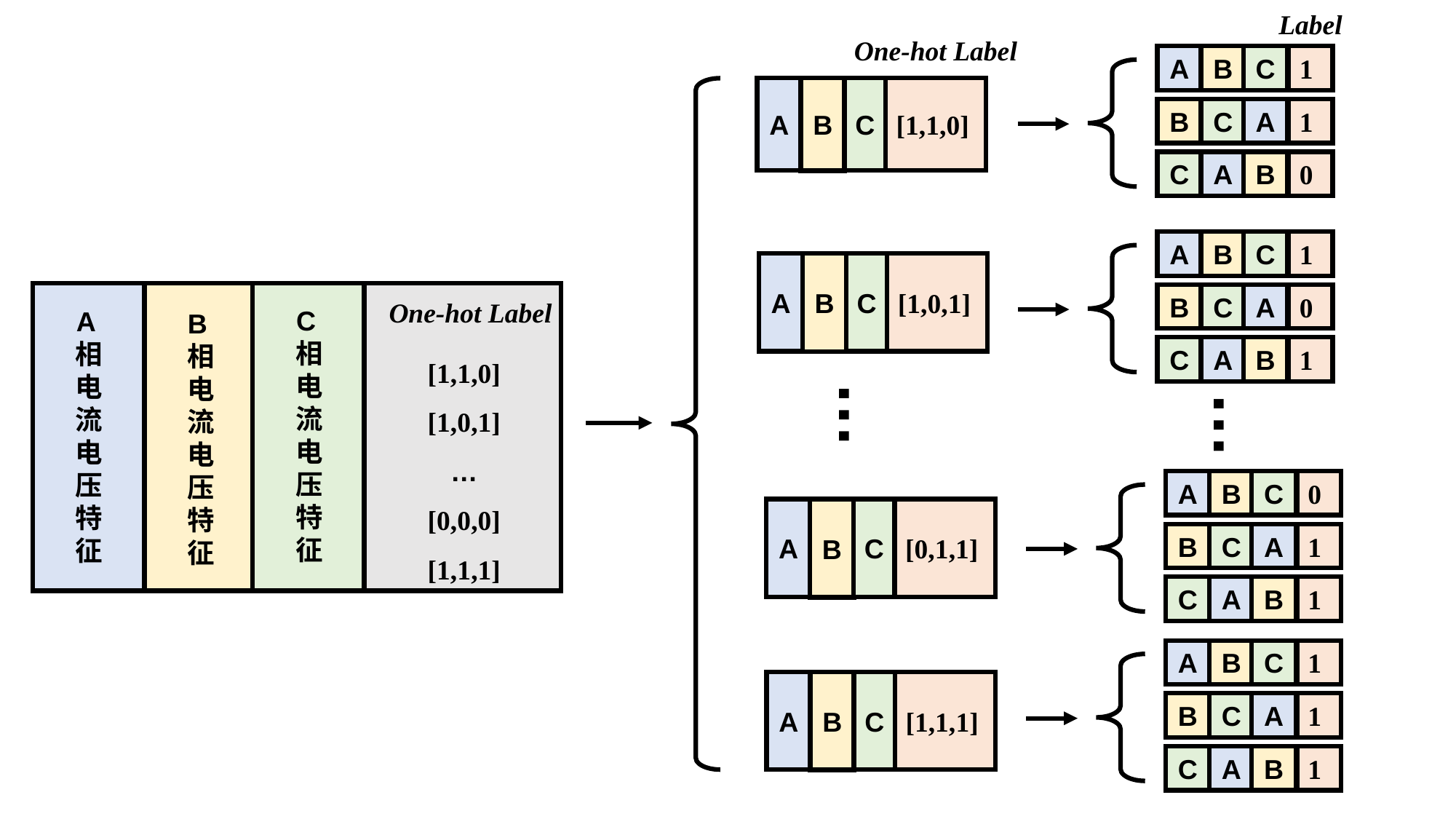

Label
One-hot Label
A
B
C
1

A
B
C
[1,1,0]

B
C
A
1
C
A
B
0
A
B
C
1

A
B
C
[1,0,1]

B
C
A
0
One-hot Label
C相电流电压特征
A相电流
电压特征
B相电流电压特征
[1,1,0]
[1,0,1]
…
[0,0,0]
[1,1,1]

C
A
B
1
…
…
A
B
C
0

A
B
C
[0,1,1]
B
C
A
1
C
A
B
1
A
B
C
1

A
B
C
[1,1,1]
B
C
A
1
C
A
B
1